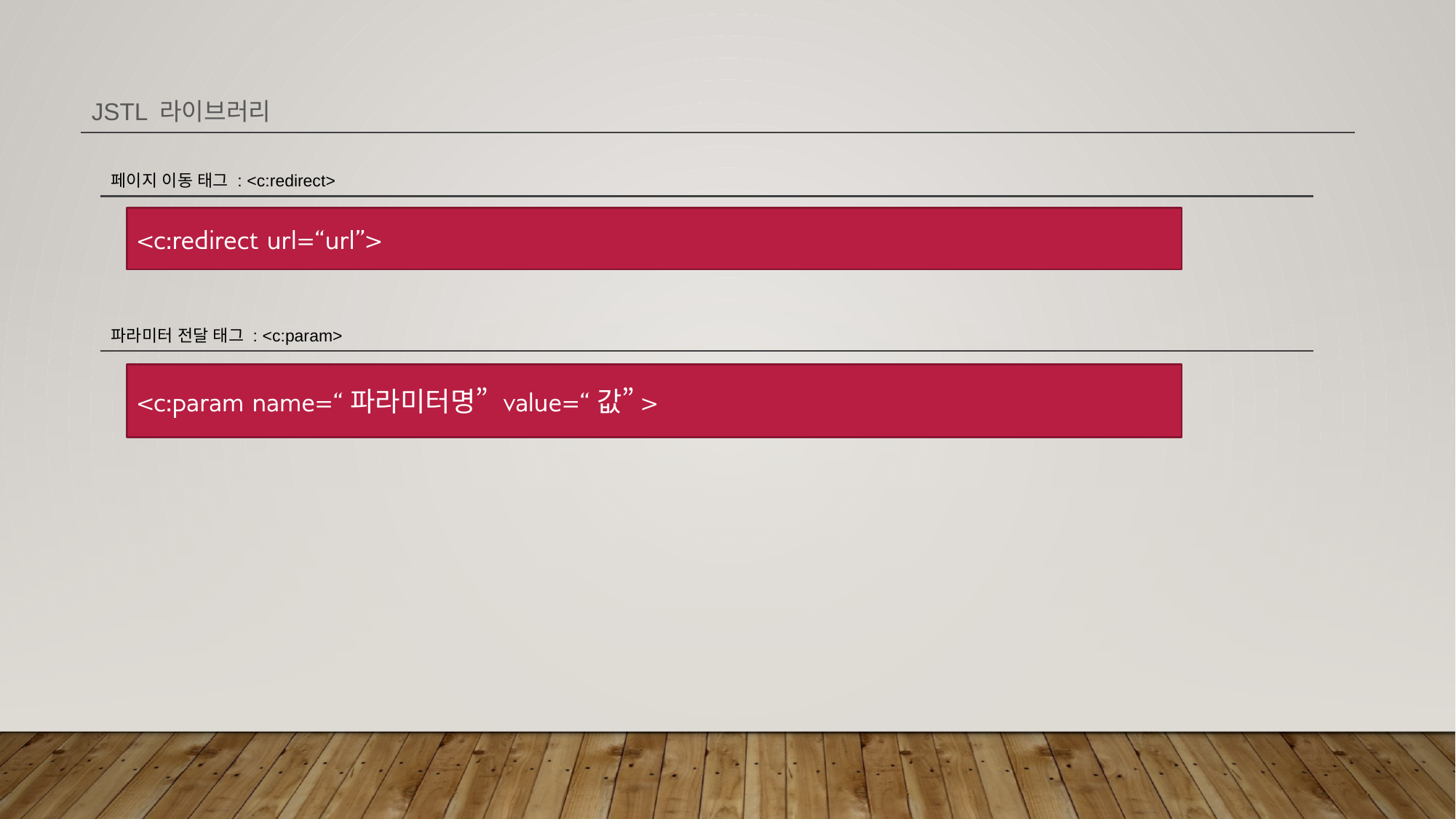

JSTL 라이브러리
페이지 이동 태그 : <c:redirect>
<c:redirect url=“url”>
파라미터 전달 태그 : <c:param>
<c:param name=“파라미터명” value=“값”>